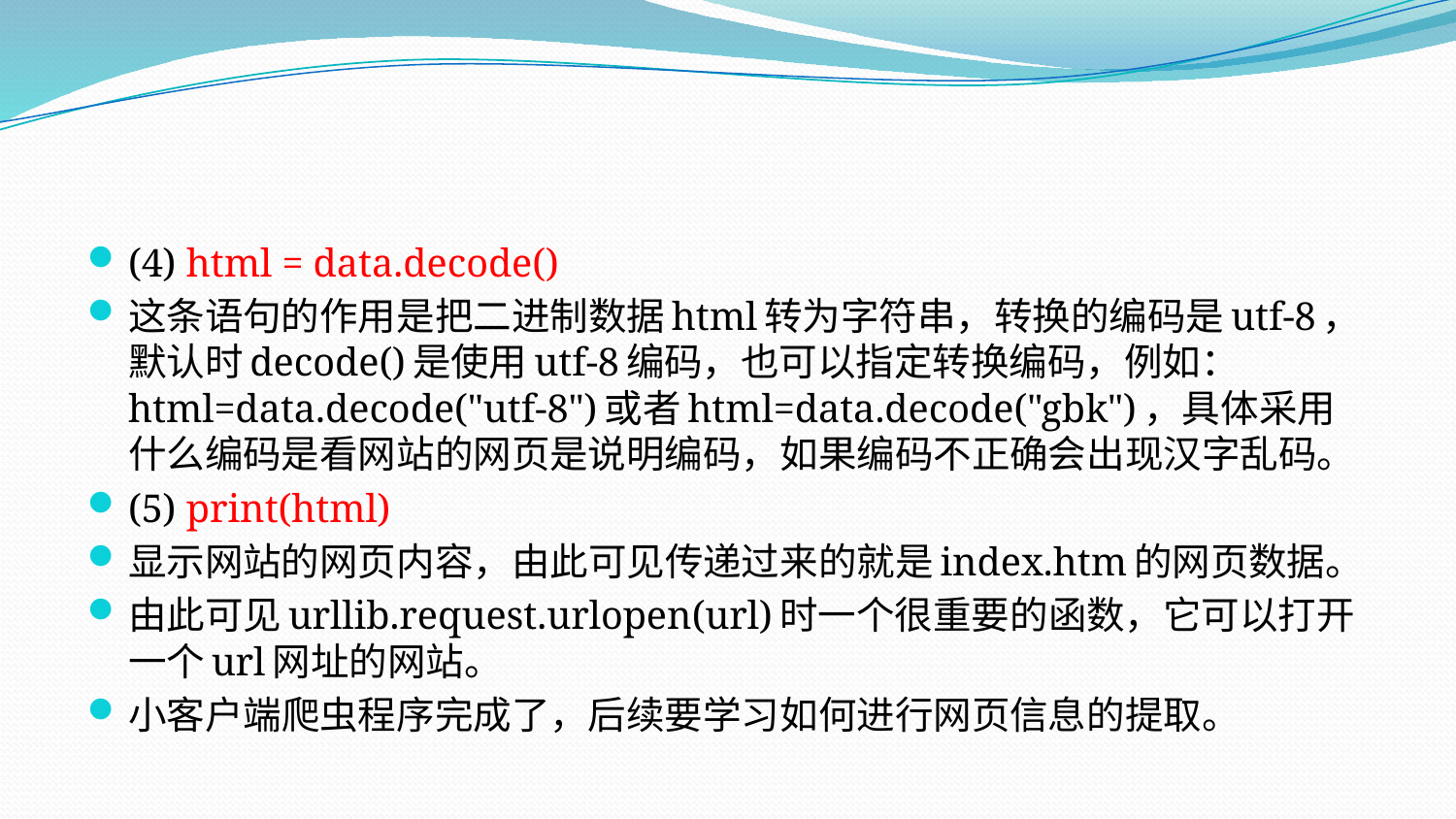

#
(4) html = data.decode()
这条语句的作用是把二进制数据html转为字符串，转换的编码是utf-8，默认时decode()是使用utf-8编码，也可以指定转换编码，例如：html=data.decode("utf-8")或者html=data.decode("gbk")，具体采用什么编码是看网站的网页是说明编码，如果编码不正确会出现汉字乱码。
(5) print(html)
显示网站的网页内容，由此可见传递过来的就是index.htm的网页数据。
由此可见urllib.request.urlopen(url)时一个很重要的函数，它可以打开一个url网址的网站。
小客户端爬虫程序完成了，后续要学习如何进行网页信息的提取。